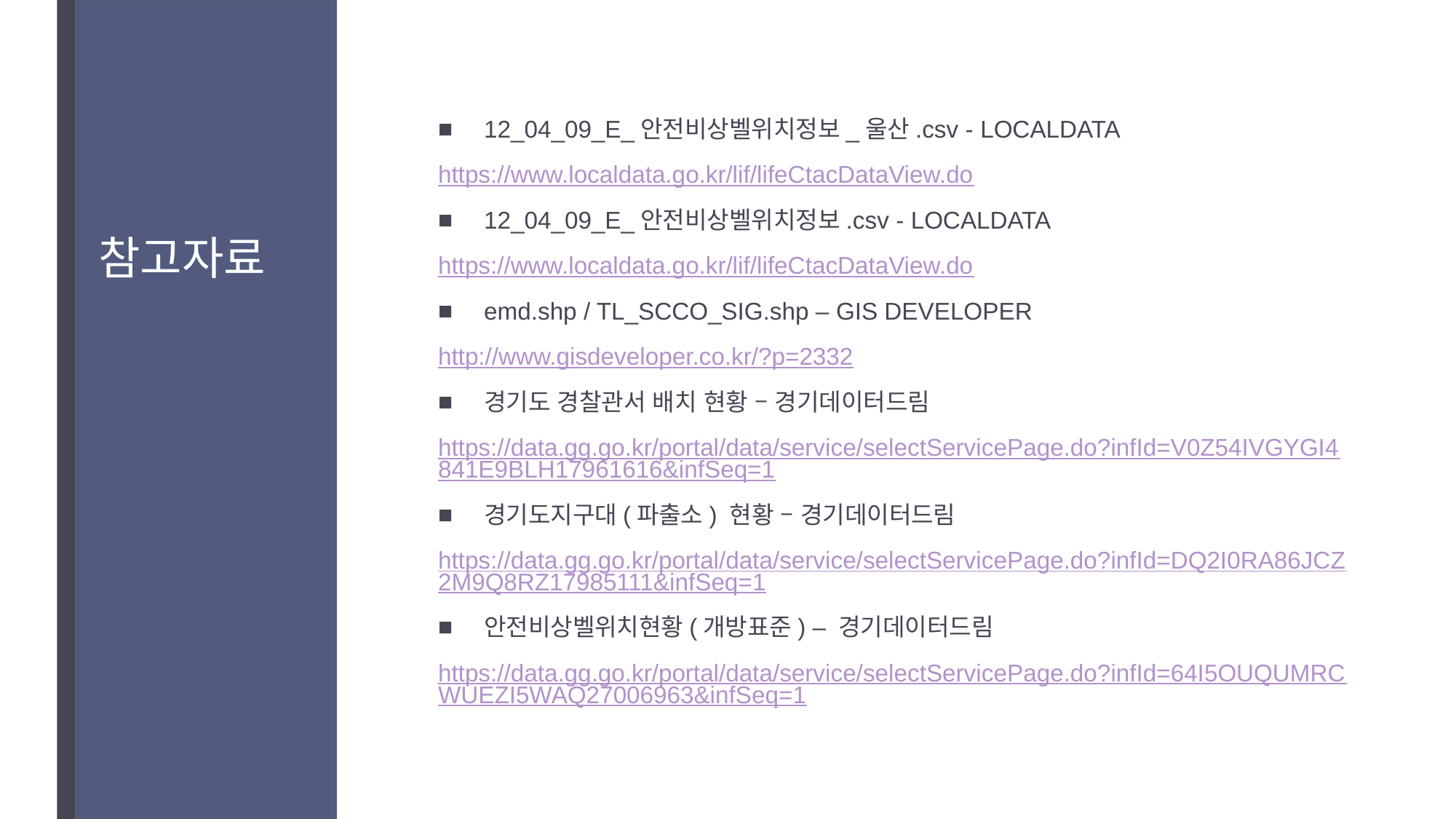

12_04_09_E_안전비상벨위치정보_울산.csv - LOCALDATA
https://www.localdata.go.kr/lif/lifeCtacDataView.do
12_04_09_E_안전비상벨위치정보.csv - LOCALDATA
https://www.localdata.go.kr/lif/lifeCtacDataView.do
emd.shp / TL_SCCO_SIG.shp – GIS DEVELOPER
http://www.gisdeveloper.co.kr/?p=2332
경기도 경찰관서 배치 현황 – 경기데이터드림
https://data.gg.go.kr/portal/data/service/selectServicePage.do?infId=V0Z54IVGYGI4841E9BLH17961616&infSeq=1
경기도지구대(파출소) 현황 – 경기데이터드림
https://data.gg.go.kr/portal/data/service/selectServicePage.do?infId=DQ2I0RA86JCZ2M9Q8RZ17985111&infSeq=1
안전비상벨위치현황(개방표준) – 경기데이터드림
https://data.gg.go.kr/portal/data/service/selectServicePage.do?infId=64I5OUQUMRCWUEZI5WAQ27006963&infSeq=1

# 참고자료